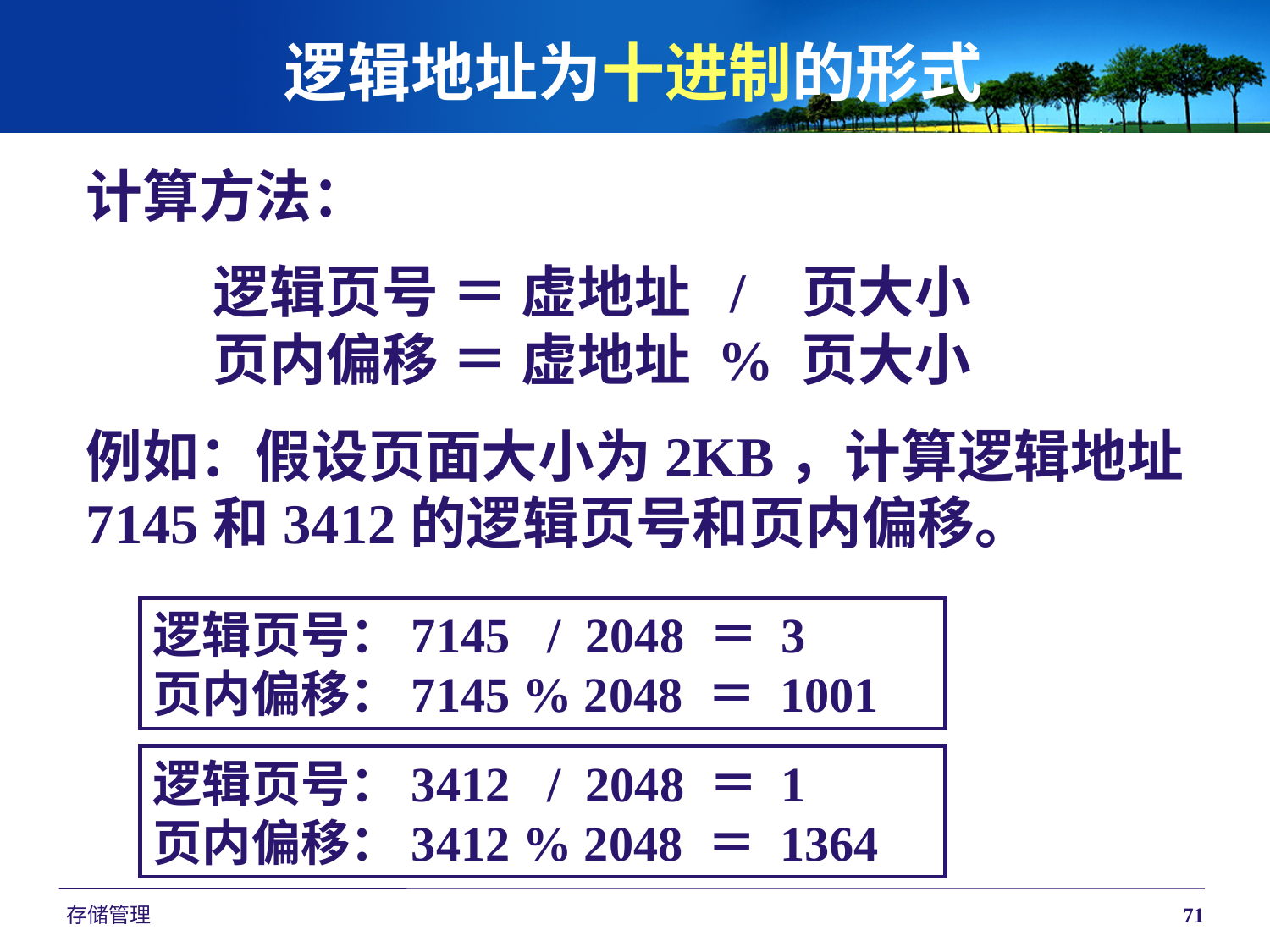

逻辑地址为十进制的形式
计算方法：
	逻辑页号 ＝ 虚地址  /   页大小
	页内偏移 ＝ 虚地址 % 页大小
例如：假设页面大小为2KB，计算逻辑地址
7145和3412的逻辑页号和页内偏移。
逻辑页号：7145   /  2048 ＝ 3
页内偏移：7145 % 2048 ＝ 1001
逻辑页号：3412   /  2048 ＝ 1
页内偏移：3412 % 2048 ＝ 1364
存储管理
71